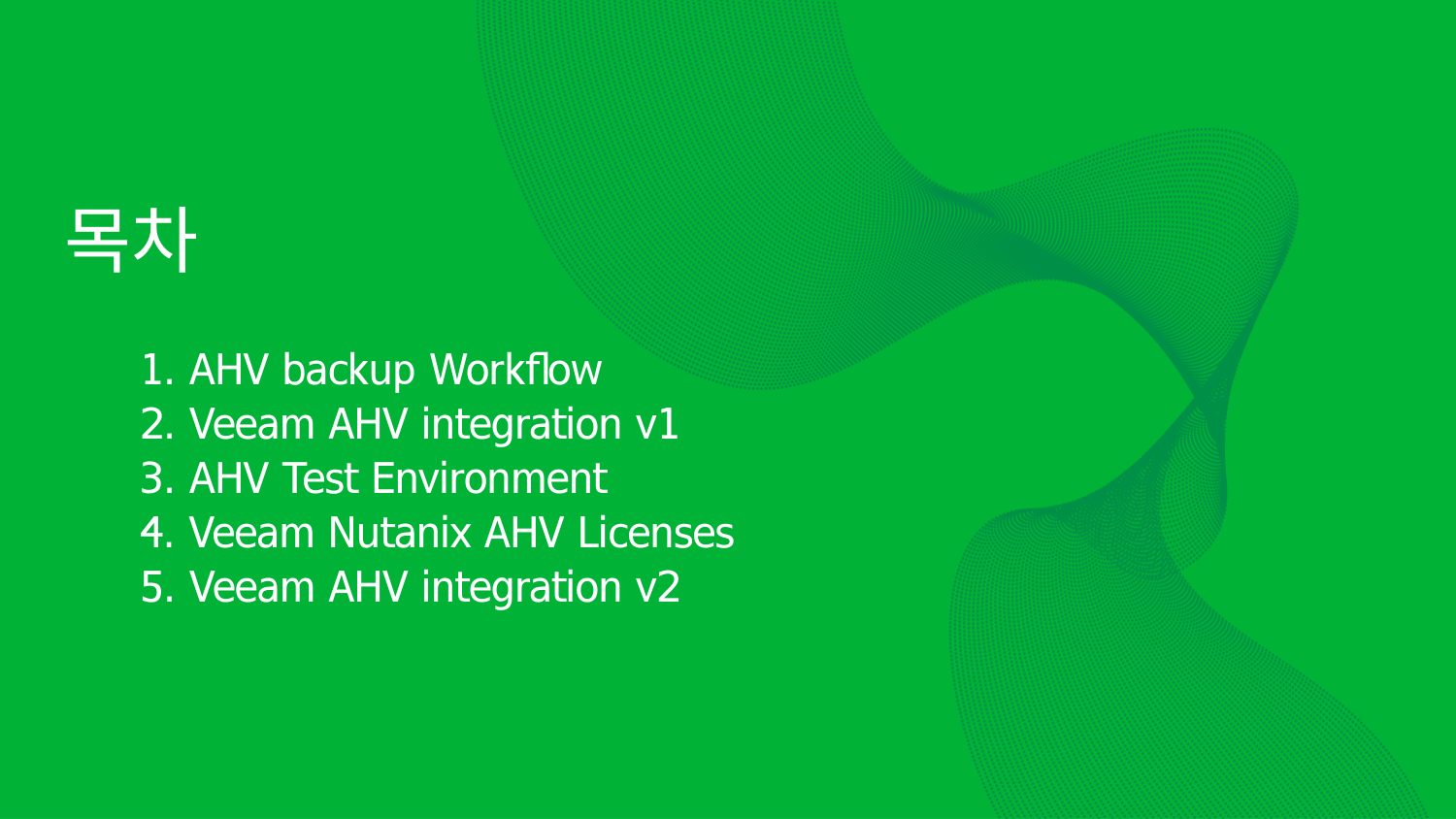

목차

1. AHV backup Workflow
2. Veeam AHV integration v1
3. AHV Test Environment
4. Veeam Nutanix AHV Licenses
5. Veeam AHV integration v2